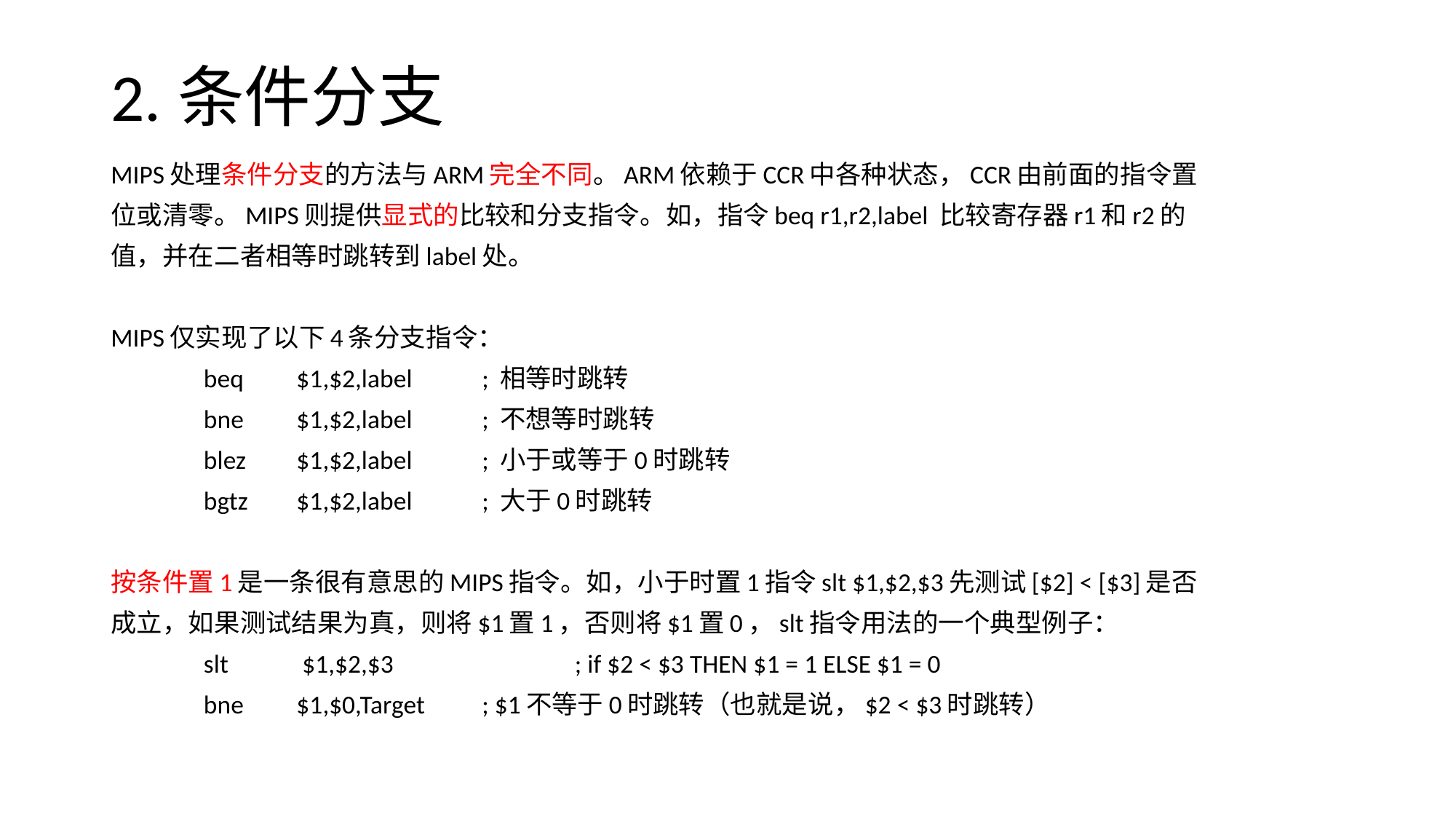

# 2.条件分支
MIPS处理条件分支的方法与ARM完全不同。ARM依赖于CCR中各种状态，CCR由前面的指令置
位或清零。MIPS则提供显式的比较和分支指令。如，指令beq r1,r2,label 比较寄存器r1和r2的
值，并在二者相等时跳转到label处。

MIPS仅实现了以下4条分支指令：
	beq 	$1,$2,label	; 相等时跳转
	bne	$1,$2,label	; 不想等时跳转
	blez	$1,$2,label	; 小于或等于0时跳转
	bgtz	$1,$2,label	; 大于0时跳转

按条件置1是一条很有意思的MIPS指令。如，小于时置1指令slt $1,$2,$3先测试[$2] < [$3]是否
成立，如果测试结果为真，则将$1置1，否则将$1置0，slt指令用法的一个典型例子：
  	slt	 $1,$2,$3		; if $2 < $3 THEN $1 = 1 ELSE $1 = 0
	bne 	$1,$0,Target	; $1不等于0时跳转（也就是说，$2 < $3时跳转）